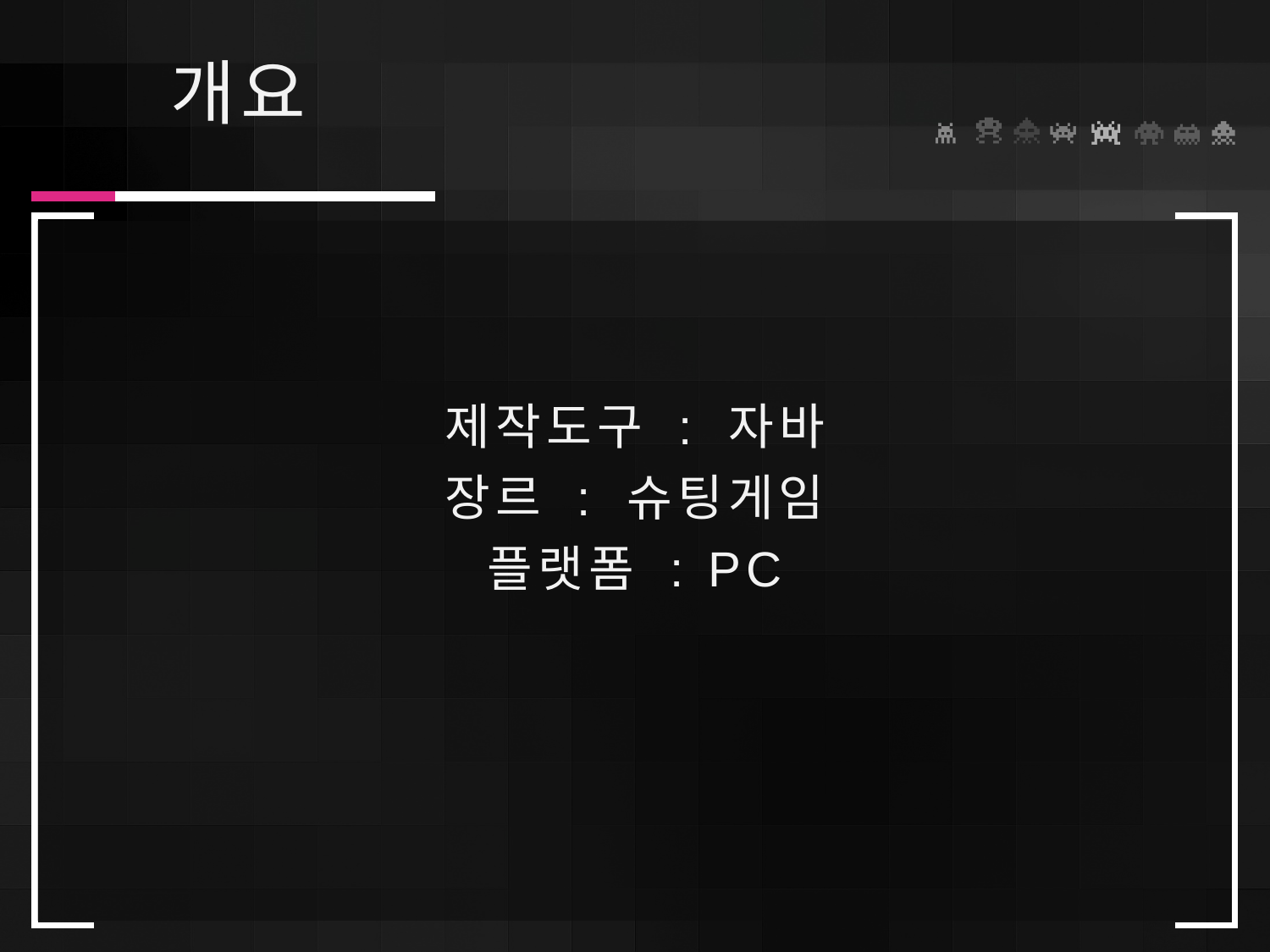

# 개요
제작도구 : 자바
장르 : 슈팅게임
플랫폼 : PC